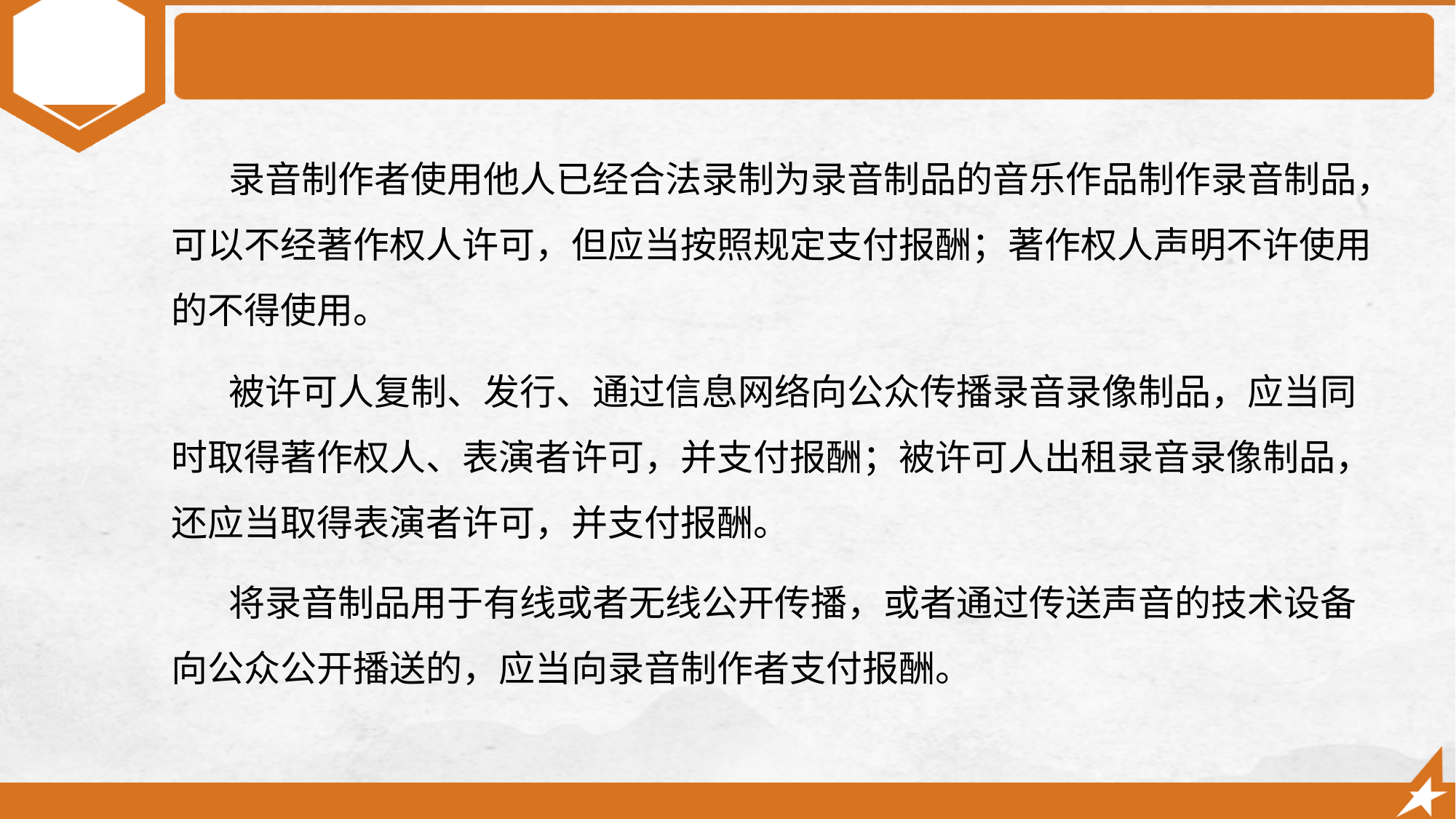

录音制作者使用他人已经合法录制为录音制品的音乐作品制作录音制品，可以不经著作权人许可，但应当按照规定支付报酬；著作权人声明不许使用的不得使用。
      被许可人复制、发行、通过信息网络向公众传播录音录像制品，应当同时取得著作权人、表演者许可，并支付报酬；被许可人出租录音录像制品，还应当取得表演者许可，并支付报酬。
      将录音制品用于有线或者无线公开传播，或者通过传送声音的技术设备向公众公开播送的，应当向录音制作者支付报酬。